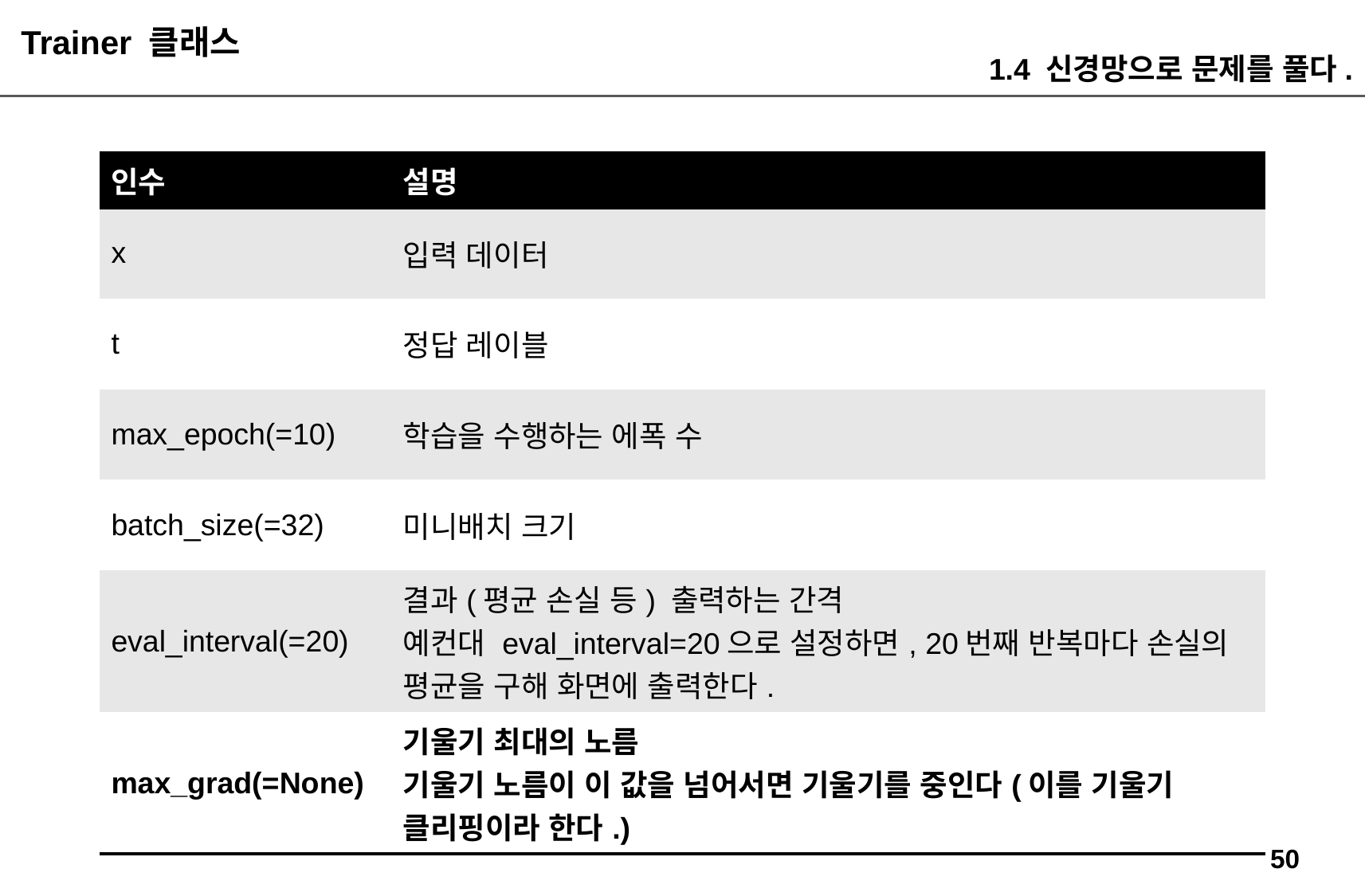

Trainer 클래스
1.4 신경망으로 문제를 풀다.
| 인수 | 설명 |
| --- | --- |
| x | 입력 데이터 |
| t | 정답 레이블 |
| max\_epoch(=10) | 학습을 수행하는 에폭 수 |
| batch\_size(=32) | 미니배치 크기 |
| eval\_interval(=20) | 결과(평균 손실 등) 출력하는 간격 예컨대 eval\_interval=20으로 설정하면, 20번째 반복마다 손실의 평균을 구해 화면에 출력한다. |
| max\_grad(=None) | 기울기 최대의 노름 기울기 노름이 이 값을 넘어서면 기울기를 중인다(이를 기울기 클리핑이라 한다.) |